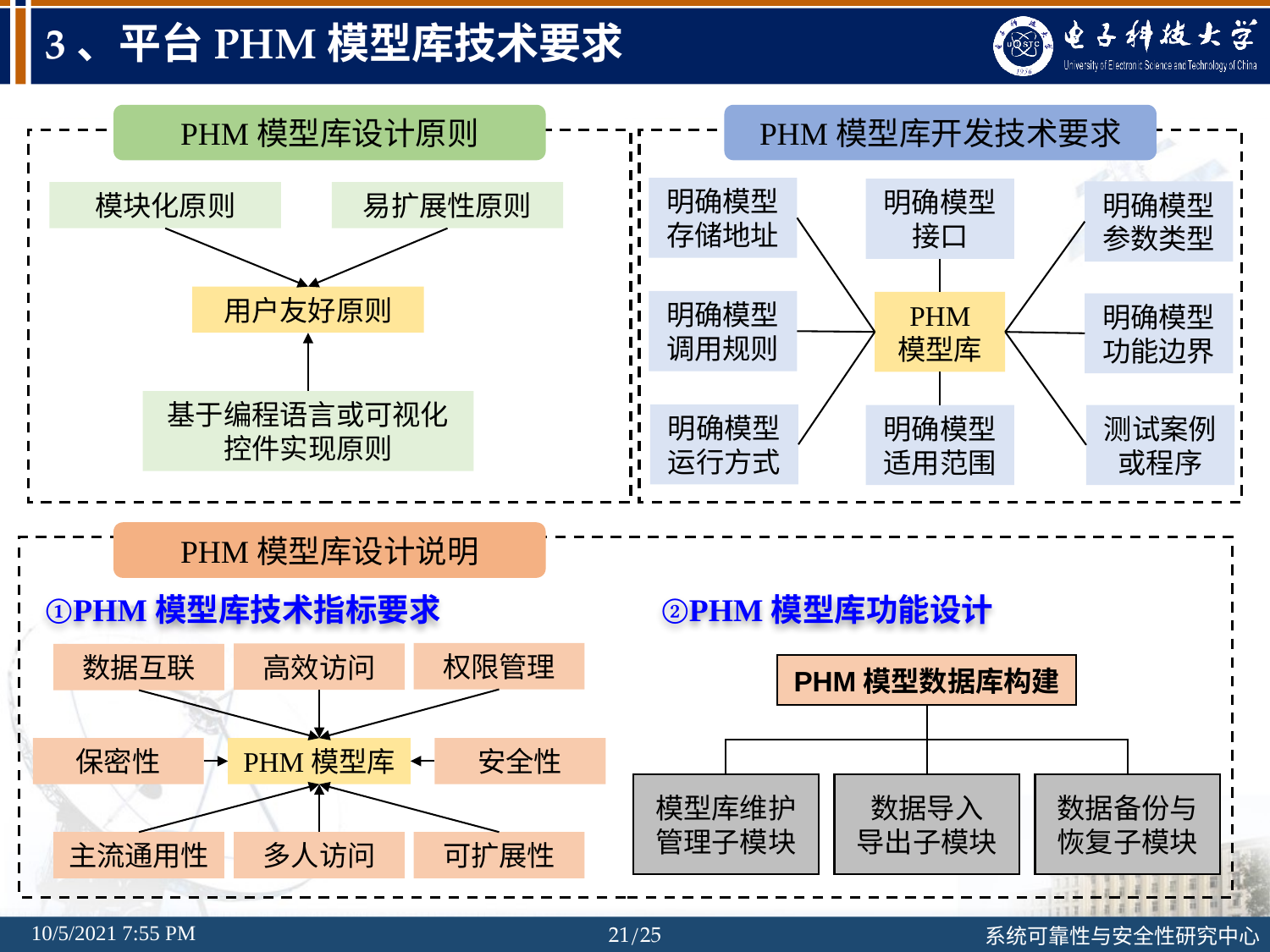

# 3、平台PHM模型库技术要求

PHM模型库设计原则
PHM模型库开发技术要求

明确模型存储地址
明确模型接口
明确模型参数类型
模块化原则
易扩展性原则
用户友好原则
明确模型调用规则
PHM
模型库
明确模型功能边界
基于编程语言或可视化控件实现原则
明确模型运行方式
明确模型适用范围
测试案例或程序
PHM模型库设计说明

①PHM模型库技术指标要求
②PHM模型库功能设计
权限管理
高效访问
数据互联
PHM模型数据库构建
保密性
PHM模型库
安全性
模型库维护管理子模块
数据导入
导出子模块
数据备份与恢复子模块
主流通用性
多人访问
可扩展性